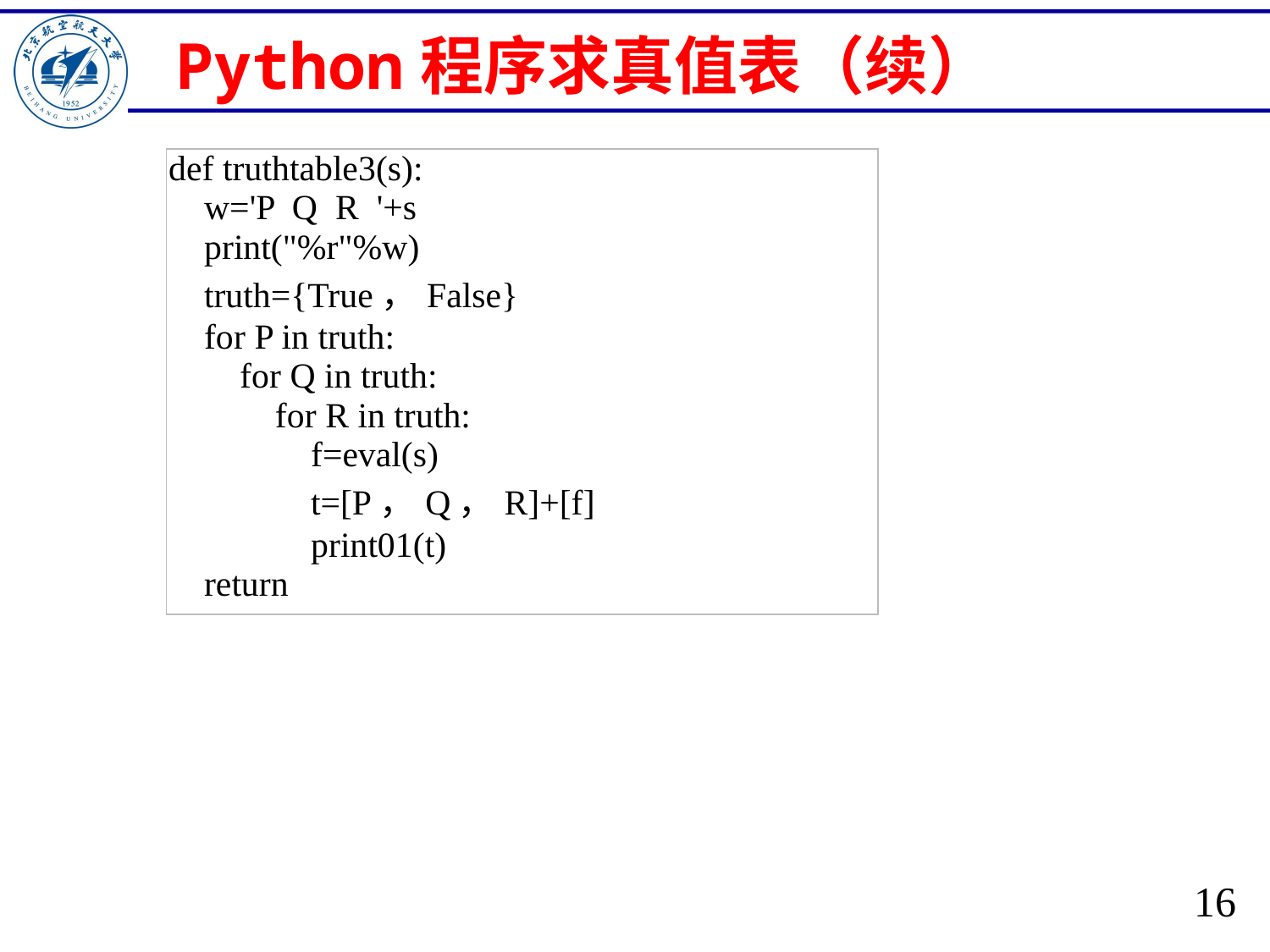

# Python程序求真值表（续）
| def truthtable3(s): w='P Q R '+s print("%r"%w) truth={True，False} for P in truth: for Q in truth: for R in truth: f=eval(s) t=[P，Q，R]+[f] print01(t) return |
| --- |